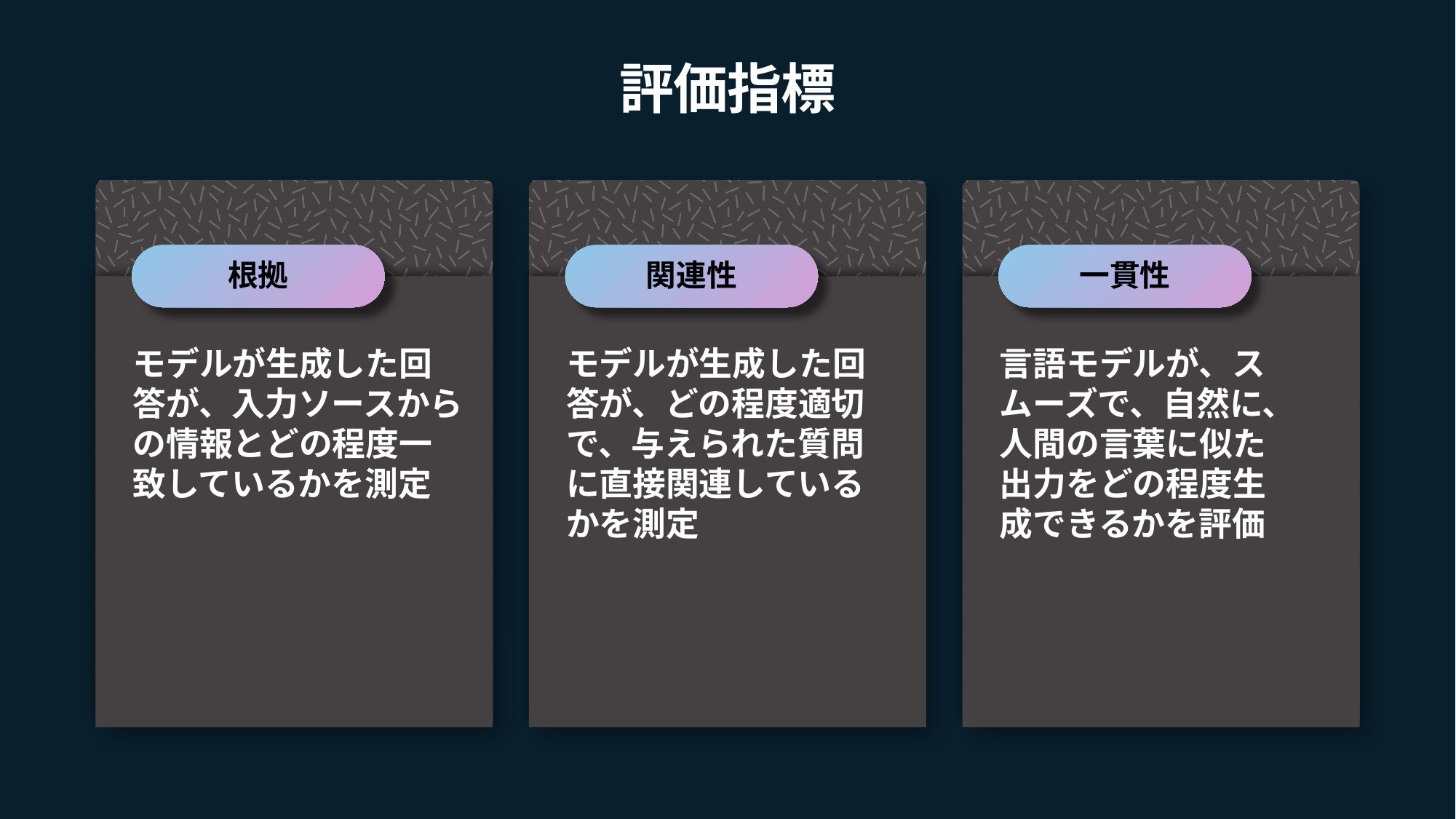

評価指標

モデルが生成した回答が、入力ソースからの情報とどの程度一致しているかを測定

モデルが生成した回答が、どの程度適切で、与えられた質問に直接関連しているかを測定

言語モデルが、スムーズで、自然に、人間の言葉に似た出力をどの程度生成できるかを評価
根拠
関連性
一貫性